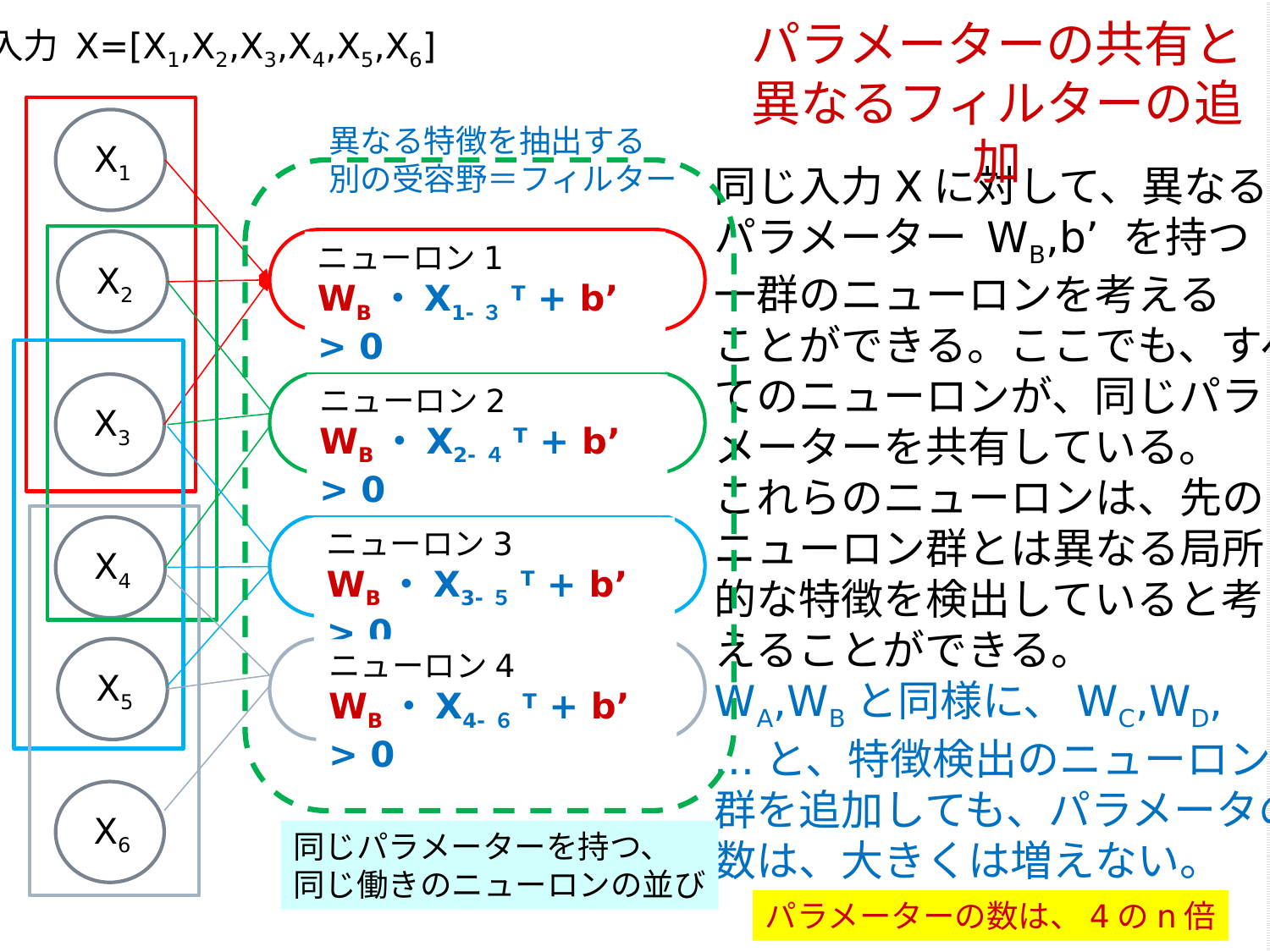

パラメーターの共有と
異なるフィルターの追加
入力 X=[X1,X2,X3,X4,X5,X6]

X1
異なる特徴を抽出する
別の受容野＝フィルター
同じ入力Xに対して、異なる
パラメーター WB,b’ を持つ
一群のニューロンを考える
ことができる。ここでも、すべ
てのニューロンが、同じパラ
メーターを共有している。
これらのニューロンは、先の
ニューロン群とは異なる局所
的な特徴を検出していると考
えることができる。
WA,WBと同様に、WC,WD,
...と、特徴検出のニューロン
群を追加しても、パラメータの
数は、大きくは増えない。

X2
ニューロン1
WB・X1-３T + b’ > 0

X3
ニューロン2
WB・X2-４T + b’ > 0

X4
ニューロン3
WB・X3-５T + b’ > 0

X5
ニューロン4
WB・X4-６T + b’ > 0

X6
同じパラメーターを持つ、
同じ働きのニューロンの並び
パラメーターの数は、4のn倍